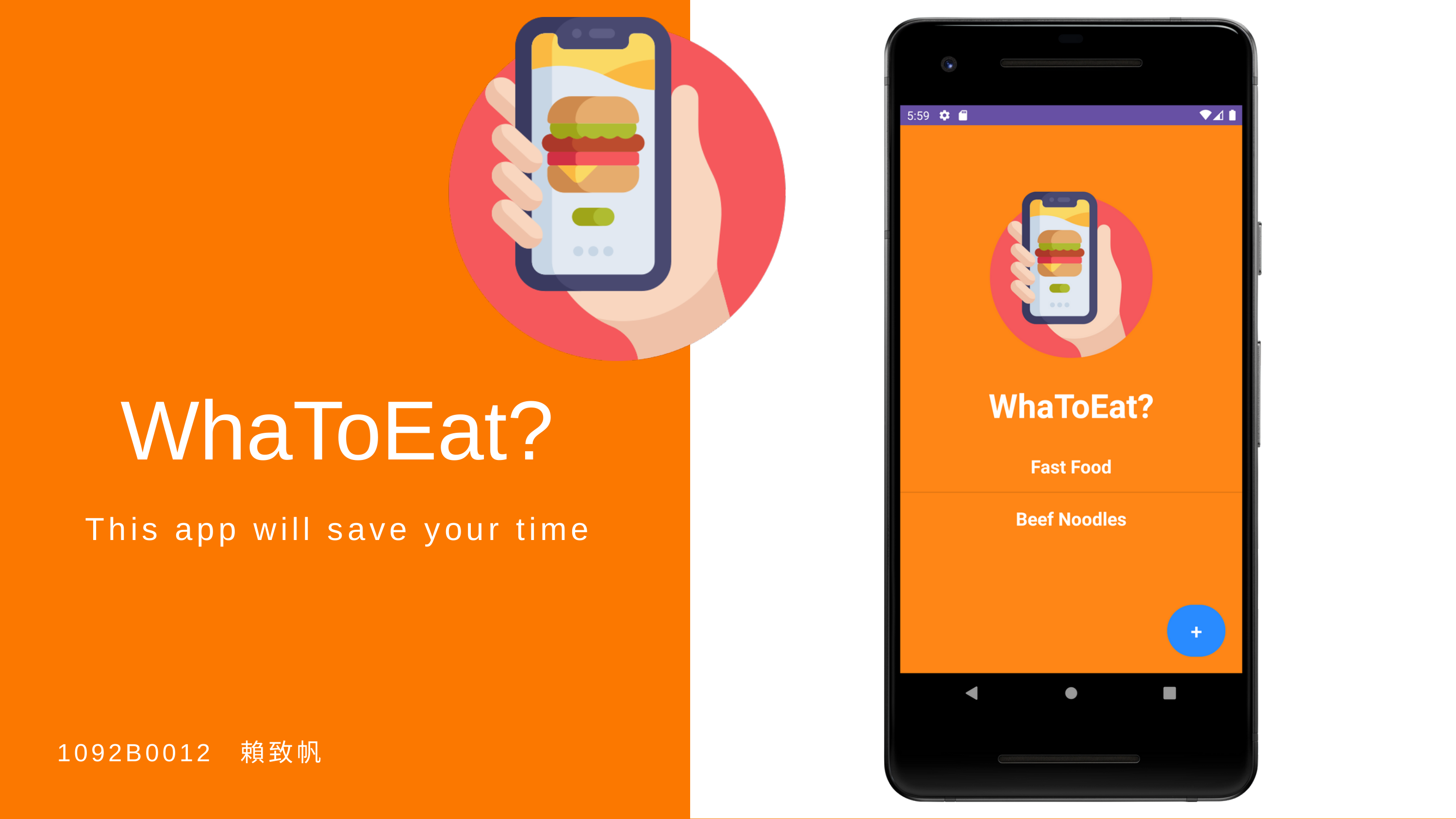

WhaToEat?
This app will save your time
1092B0012  賴致帆